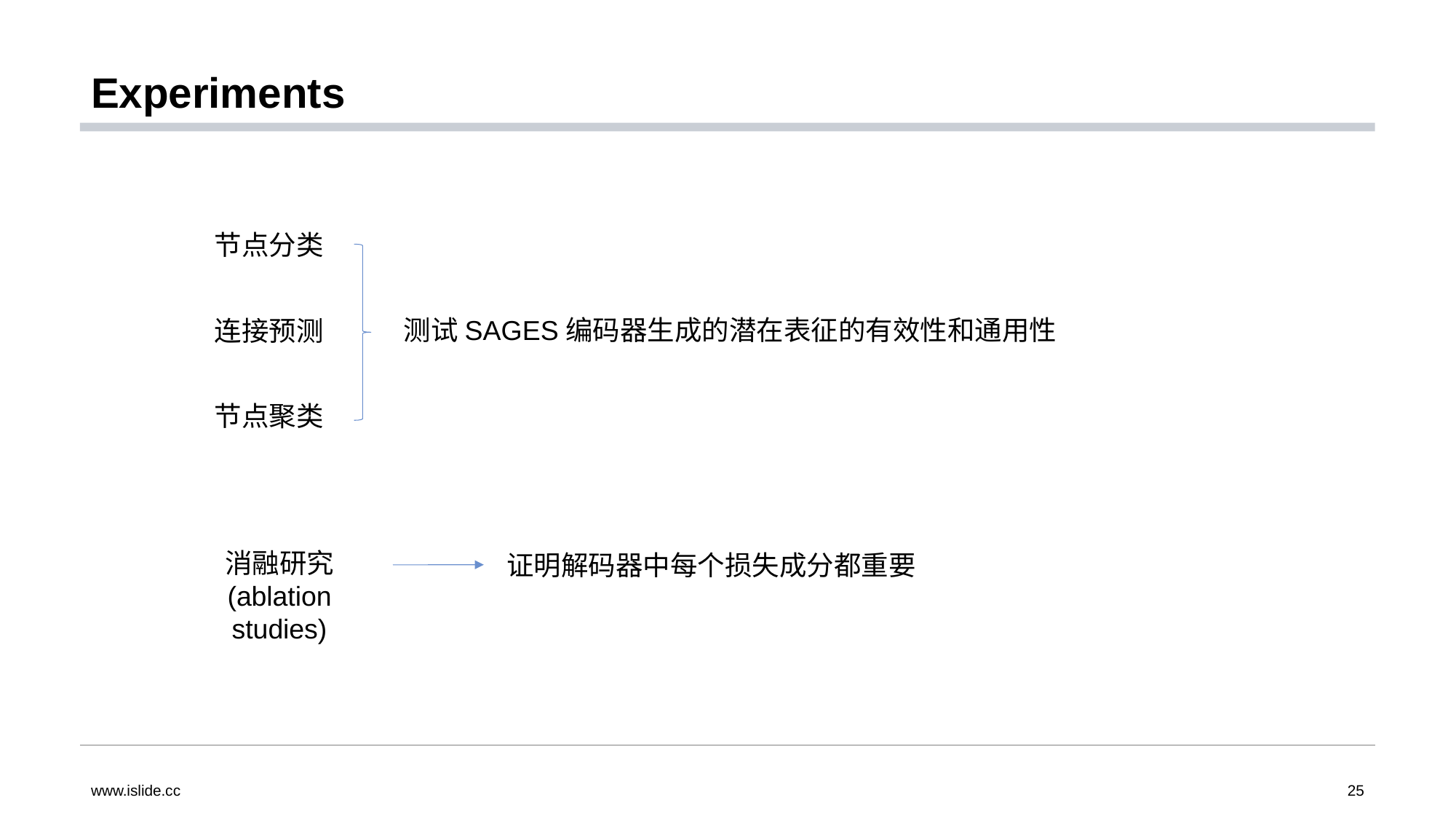

# Experiments
节点分类
连接预测
节点聚类

测试SAGES编码器生成的潜在表征的有效性和通用性
消融研究
(ablation studies)
证明解码器中每个损失成分都重要
www.islide.cc
25